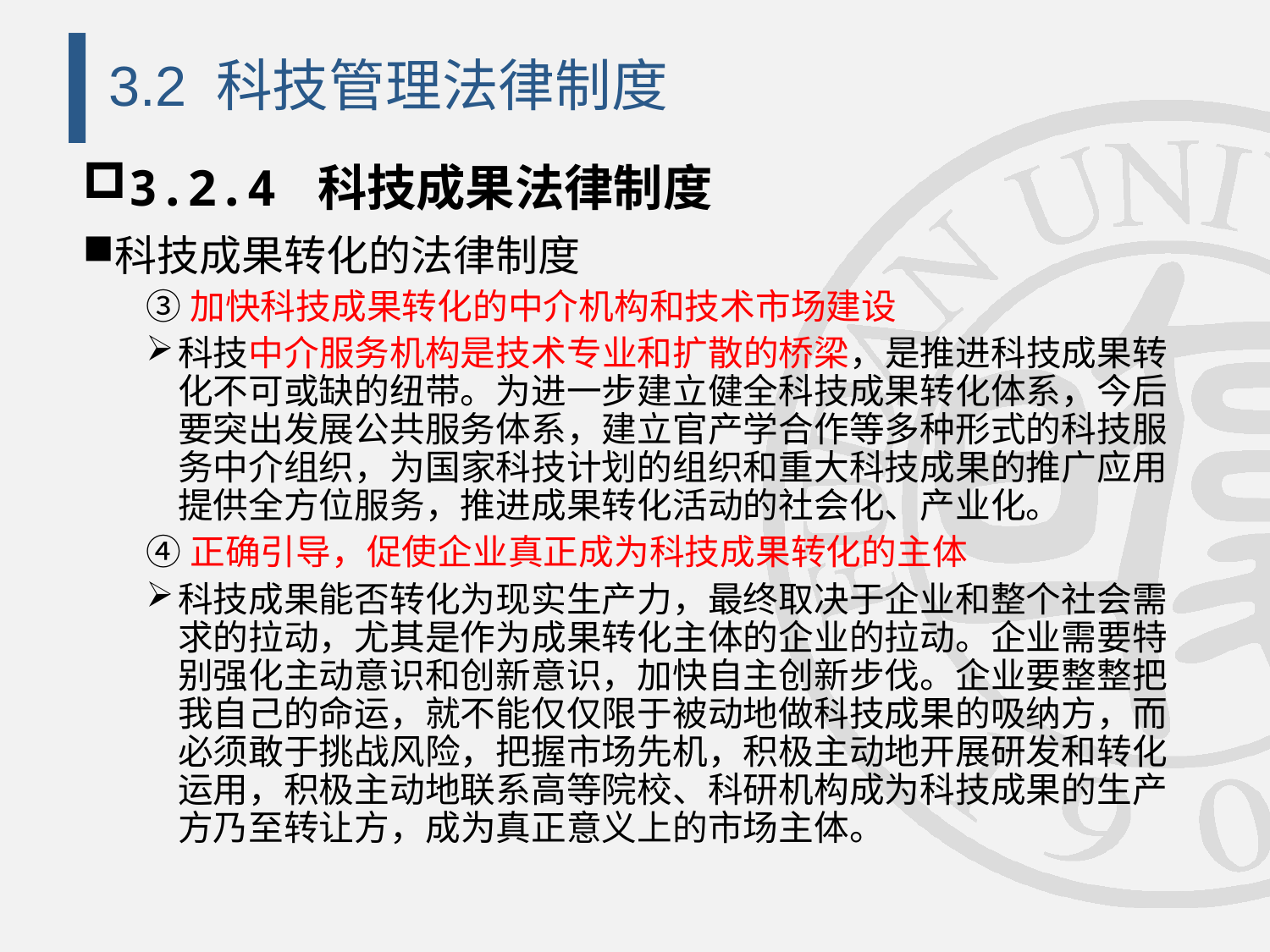

# 3.2 科技管理法律制度
3.2.4 科技成果法律制度
科技成果转化的法律制度
③加快科技成果转化的中介机构和技术市场建设
科技中介服务机构是技术专业和扩散的桥梁，是推进科技成果转化不可或缺的纽带。为进一步建立健全科技成果转化体系，今后要突出发展公共服务体系，建立官产学合作等多种形式的科技服务中介组织，为国家科技计划的组织和重大科技成果的推广应用提供全方位服务，推进成果转化活动的社会化、产业化。
④正确引导，促使企业真正成为科技成果转化的主体
科技成果能否转化为现实生产力，最终取决于企业和整个社会需求的拉动，尤其是作为成果转化主体的企业的拉动。企业需要特别强化主动意识和创新意识，加快自主创新步伐。企业要整整把我自己的命运，就不能仅仅限于被动地做科技成果的吸纳方，而必须敢于挑战风险，把握市场先机，积极主动地开展研发和转化运用，积极主动地联系高等院校、科研机构成为科技成果的生产方乃至转让方，成为真正意义上的市场主体。